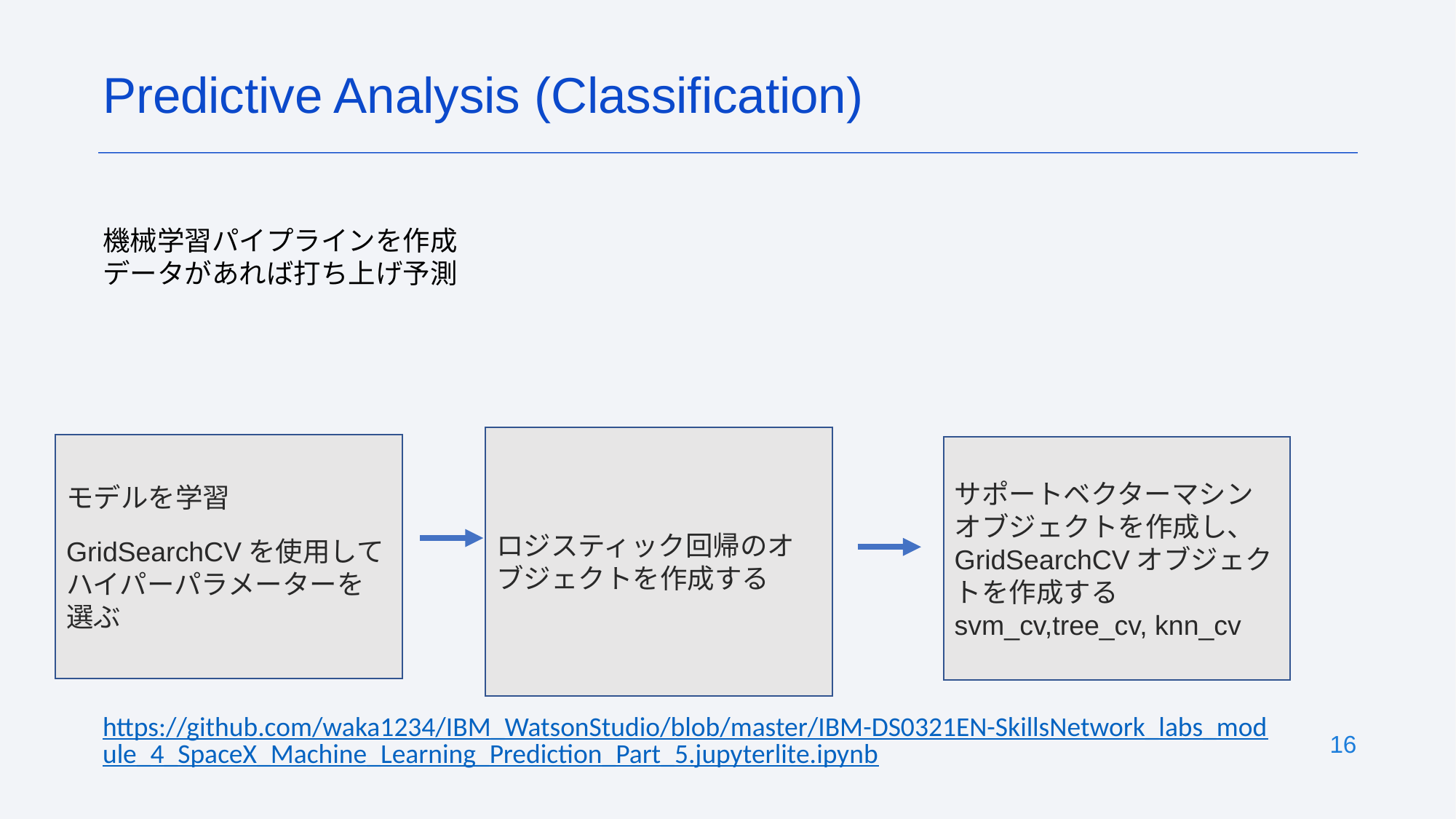

Predictive Analysis (Classification)
機械学習パイプラインを作成
データがあれば打ち上げ予測
ロジスティック回帰のオブジェクトを作成する
モデルを学習
GridSearchCVを使用してハイパーパラメーターを選ぶ
サポートベクターマシンオブジェクトを作成し、GridSearchCVオブジェクトを作成するsvm_cv,tree_cv, knn_cv
https://github.com/waka1234/IBM_WatsonStudio/blob/master/IBM-DS0321EN-SkillsNetwork_labs_module_4_SpaceX_Machine_Learning_Prediction_Part_5.jupyterlite.ipynb
16